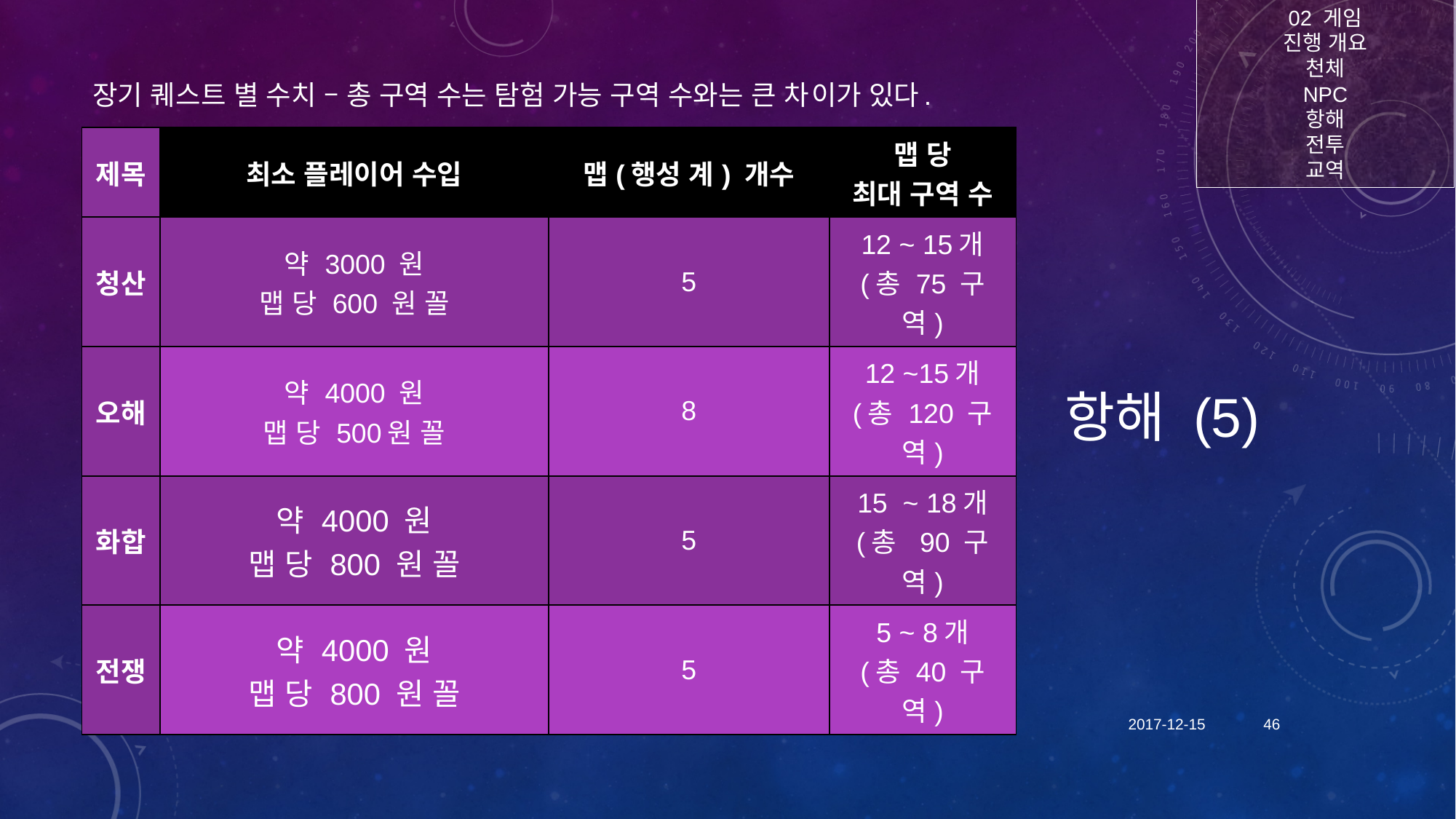

02 게임
진행 개요
천체
NPC
항해
전투
교역
# 항해 (5)
장기 퀘스트 별 수치 – 총 구역 수는 탐험 가능 구역 수와는 큰 차이가 있다.
| 제목 | 최소 플레이어 수입 | 맵(행성 계) 개수 | 맵 당 최대 구역 수 |
| --- | --- | --- | --- |
| 청산 | 약 3000 원 맵 당 600 원 꼴 | 5 | 12 ~ 15개 (총 75 구역) |
| 오해 | 약 4000 원 맵 당 500원 꼴 | 8 | 12 ~15개 (총 120 구역) |
| 화합 | 약 4000 원 맵 당 800 원 꼴 | 5 | 15 ~ 18개 (총 90 구역) |
| 전쟁 | 약 4000 원 맵 당 800 원 꼴 | 5 | 5 ~ 8개 (총 40 구역) |
Super Light Drive
2017-12-15
46